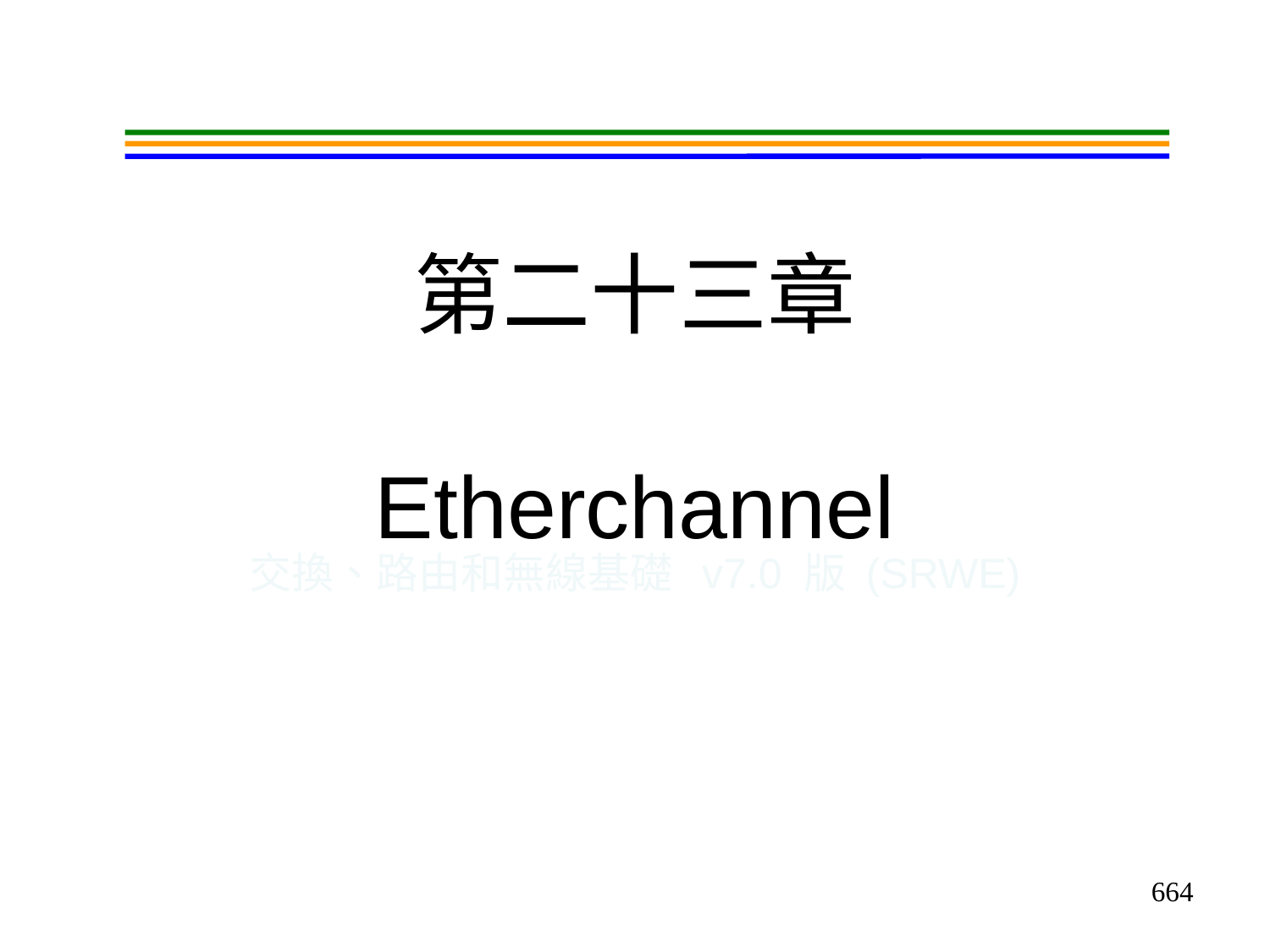

# 第二十三章 Etherchannel
交換、路由和無線基礎  v7.0 版 (SRWE)

664